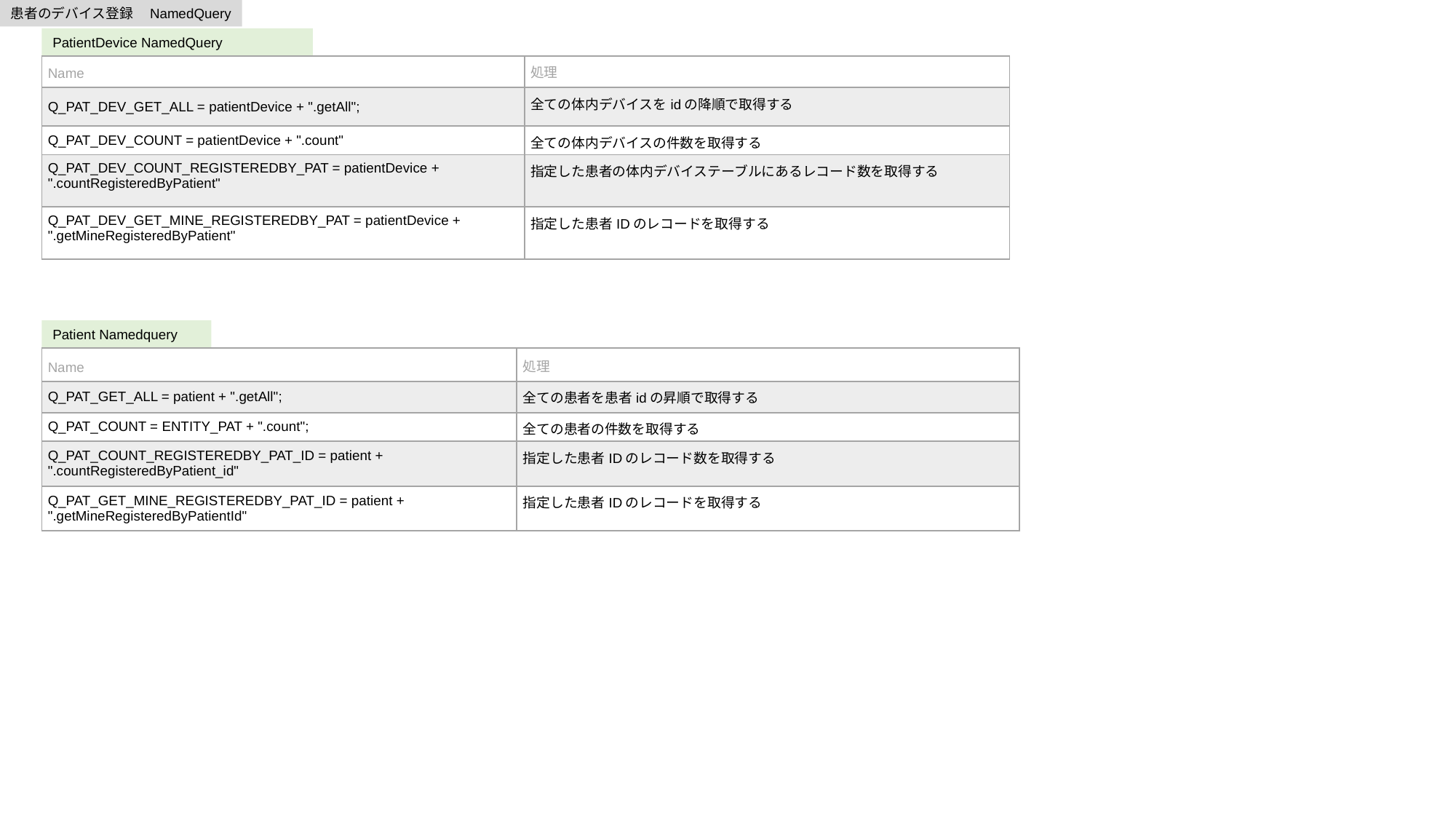

患者のデバイス登録　NamedQuery
PatientDevice NamedQuery
| Name | 処理 |
| --- | --- |
| Q\_PAT\_DEV\_GET\_ALL = patientDevice + ".getAll"; | 全ての体内デバイスをidの降順で取得する |
| Q\_PAT\_DEV\_COUNT = patientDevice + ".count" | 全ての体内デバイスの件数を取得する |
| Q\_PAT\_DEV\_COUNT\_REGISTEREDBY\_PAT = patientDevice + ".countRegisteredByPatient" | 指定した患者の体内デバイステーブルにあるレコード数を取得する |
| Q\_PAT\_DEV\_GET\_MINE\_REGISTEREDBY\_PAT = patientDevice + ".getMineRegisteredByPatient" | 指定した患者IDのレコードを取得する |
Patient Namedquery
| Name | 処理 |
| --- | --- |
| Q\_PAT\_GET\_ALL = patient + ".getAll"; | 全ての患者を患者idの昇順で取得する |
| Q\_PAT\_COUNT = ENTITY\_PAT + ".count"; | 全ての患者の件数を取得する |
| Q\_PAT\_COUNT\_REGISTEREDBY\_PAT\_ID = patient + ".countRegisteredByPatient\_id" | 指定した患者IDのレコード数を取得する |
| Q\_PAT\_GET\_MINE\_REGISTEREDBY\_PAT\_ID = patient + ".getMineRegisteredByPatientId" | 指定した患者IDのレコードを取得する |